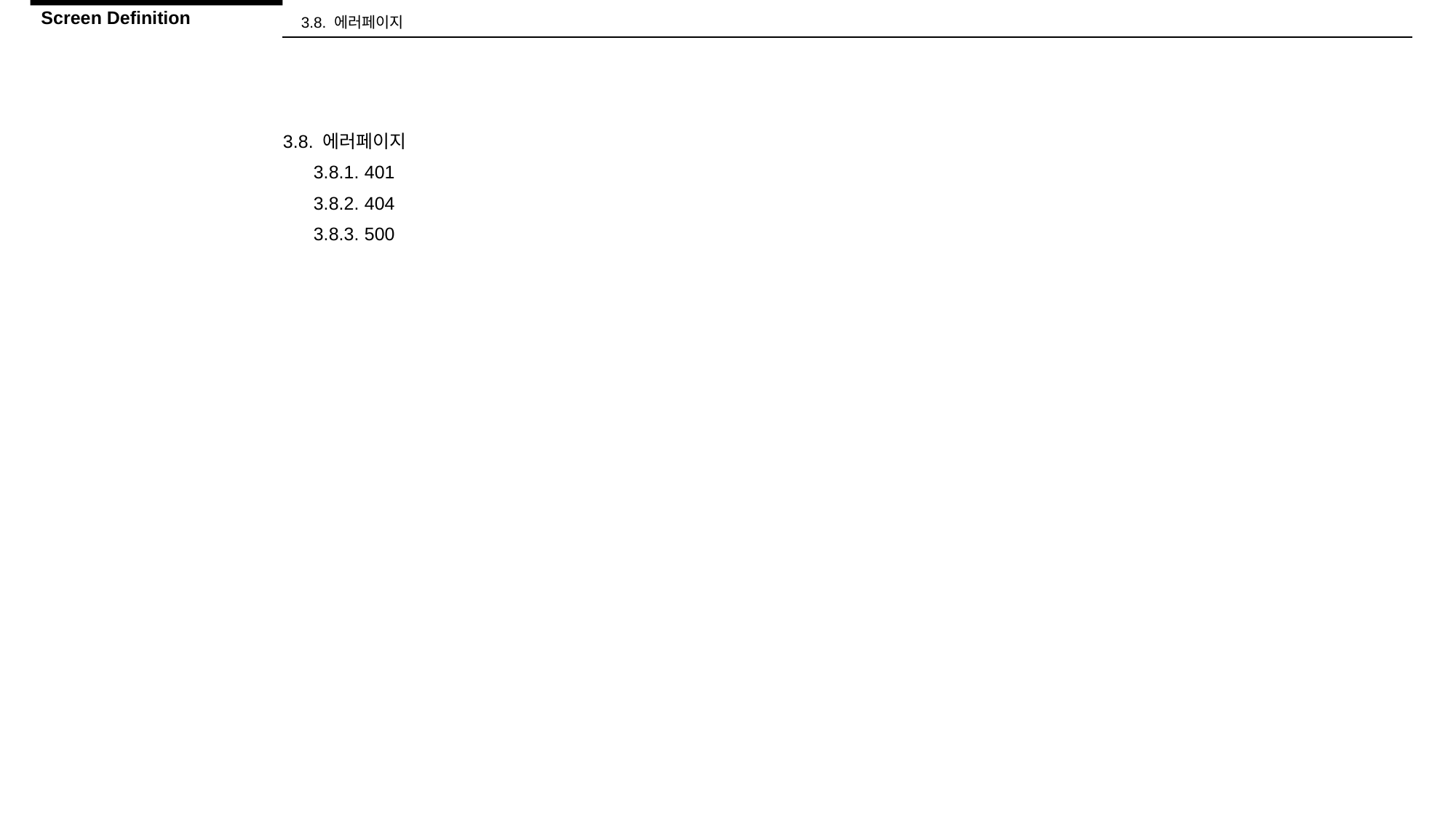

Screen Definition
3.8. 에러페이지
3.8. 에러페이지
      3.8.1. 401
      3.8.2. 404
      3.8.3. 500